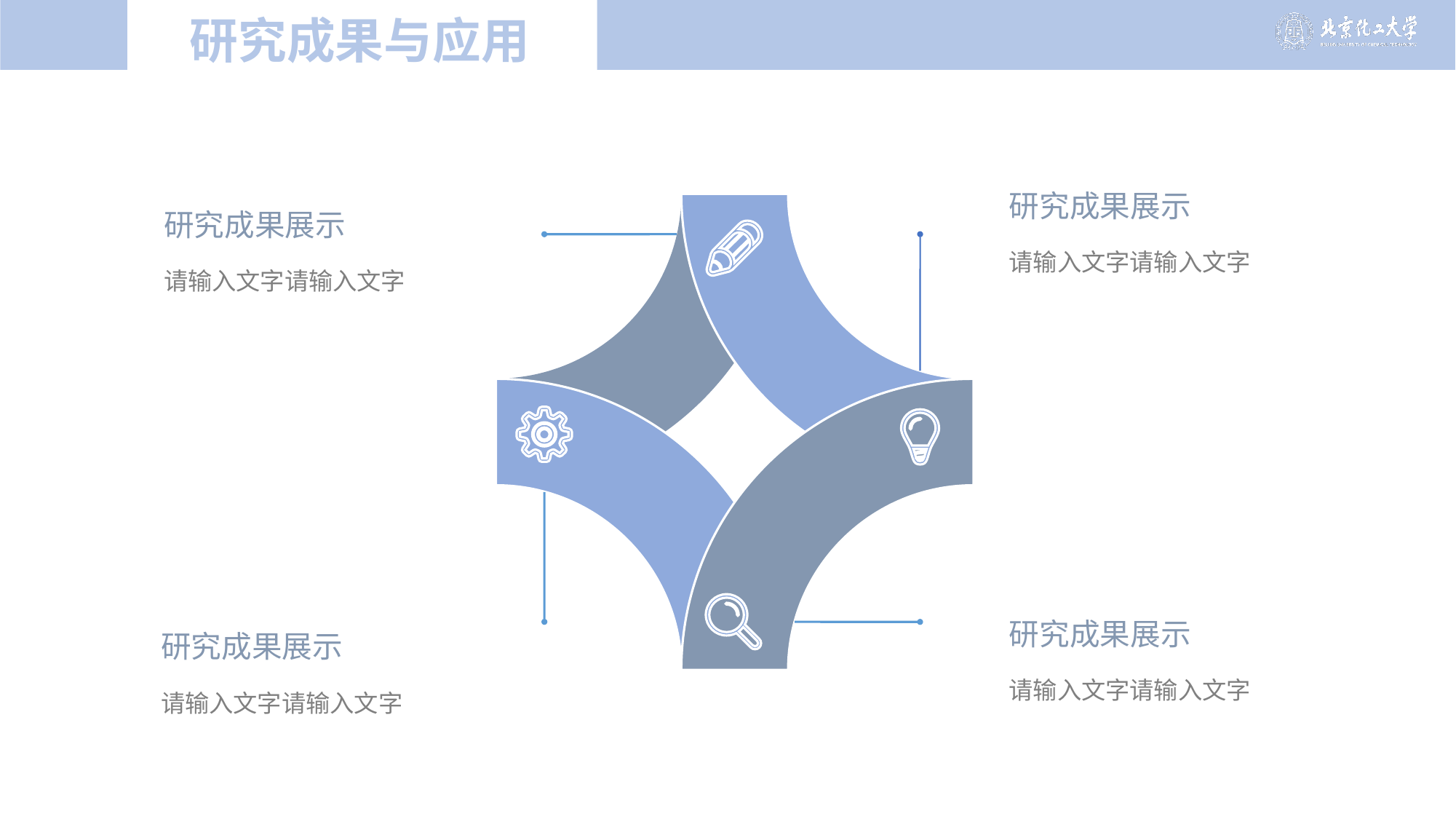

# 研究成果与应用
研究成果展示
请输入文字请输入文字

研究成果展示
请输入文字请输入文字

研究成果展示
请输入文字请输入文字
研究成果展示
请输入文字请输入文字